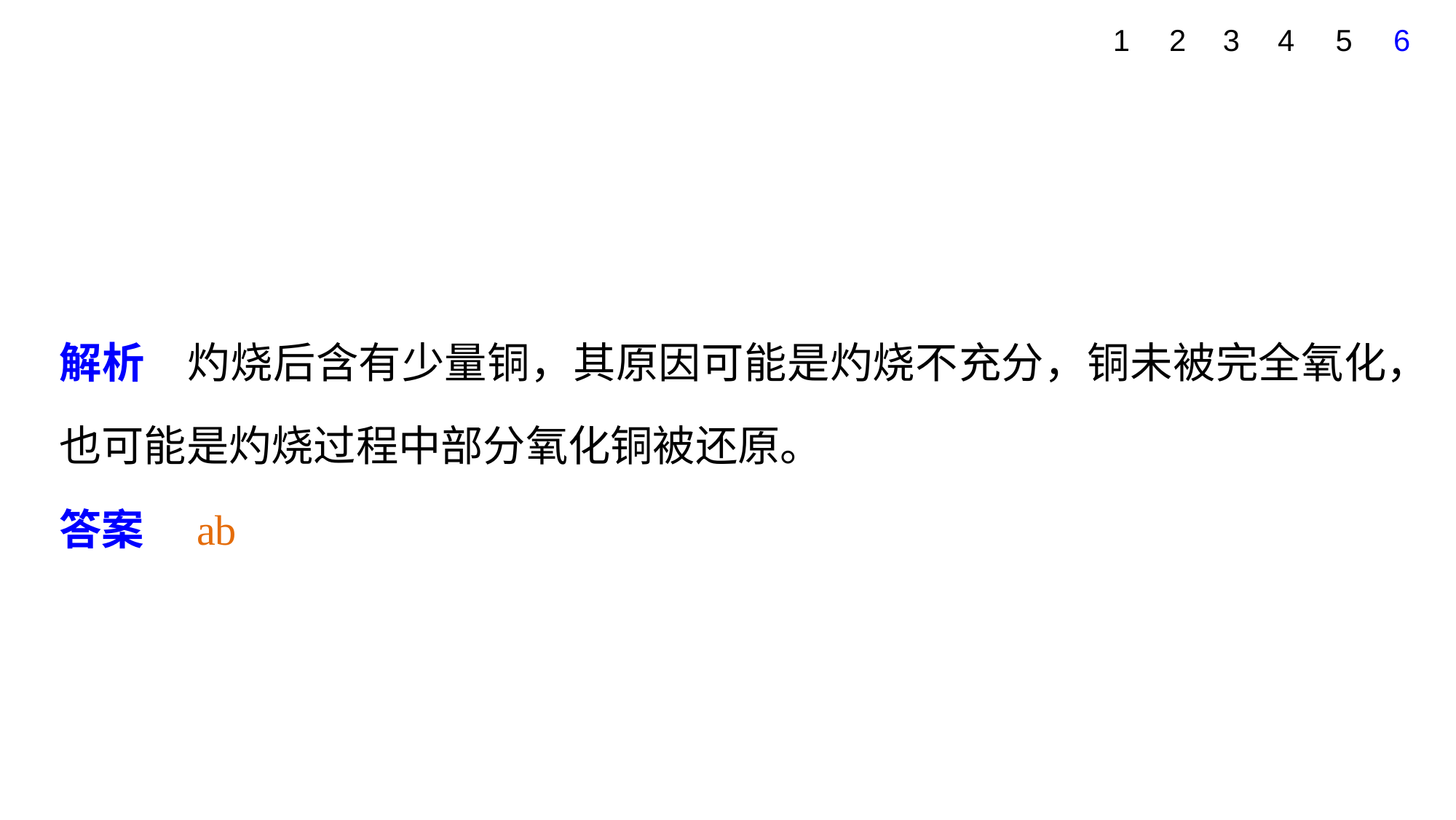

1
2
3
4
5
6
解析　灼烧后含有少量铜，其原因可能是灼烧不充分，铜未被完全氧化，也可能是灼烧过程中部分氧化铜被还原。
答案　ab